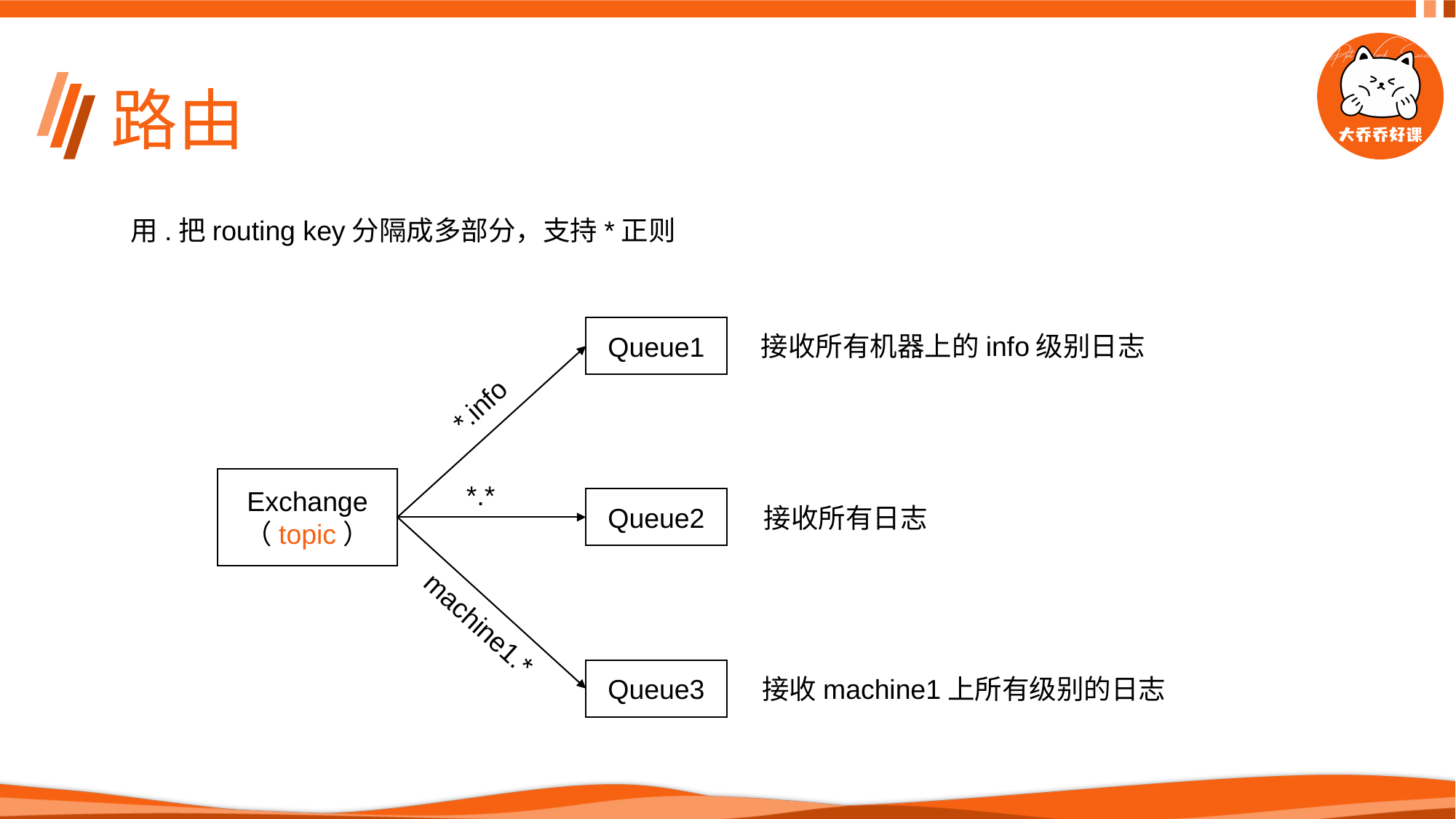

# 路由
用.把routing key分隔成多部分，支持*正则
Queue1
*.info
Exchange
（topic）
*.*
Queue2
machine1.*
Queue3
接收所有机器上的info级别日志
接收所有日志
接收machine1上所有级别的日志